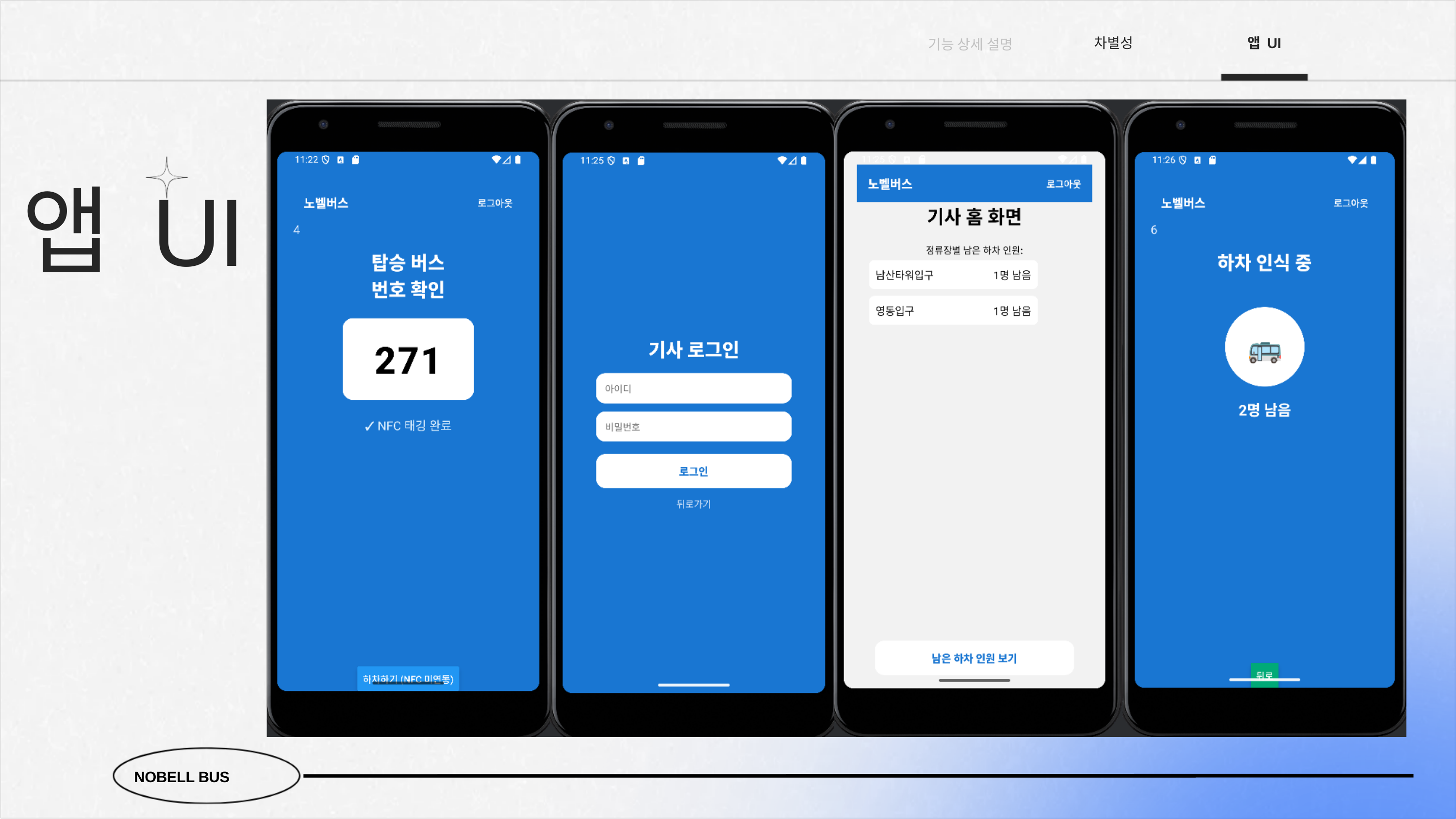

차별성

앱 UI

기능 상세 설명

앱 UI

NOBELL BUS